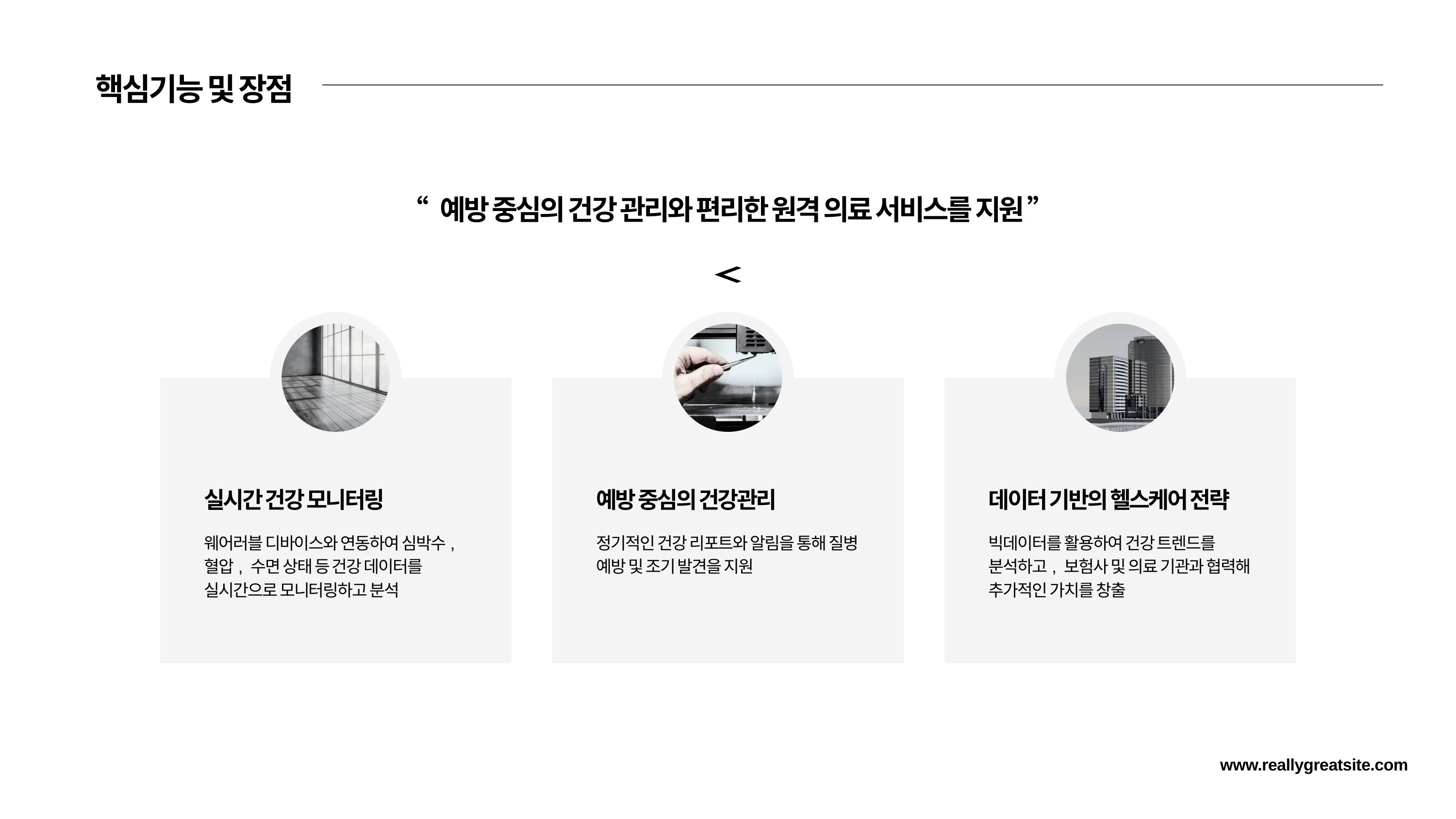

핵심기능 및 장점

“ 예방 중심의 건강 관리와 편리한 원격 의료 서비스를 지원 ”

실시간 건강 모니터링
예방 중심의 건강관리
데이터 기반의 헬스케어 전략
웨어러블 디바이스와 연동하여 심박수, 혈압, 수면 상태 등 건강 데이터를 실시간으로 모니터링하고 분석
정기적인 건강 리포트와 알림을 통해 질병 예방 및 조기 발견을 지원
빅데이터를 활용하여 건강 트렌드를 분석하고, 보험사 및 의료 기관과 협력해 추가적인 가치를 창출
www.reallygreatsite.com